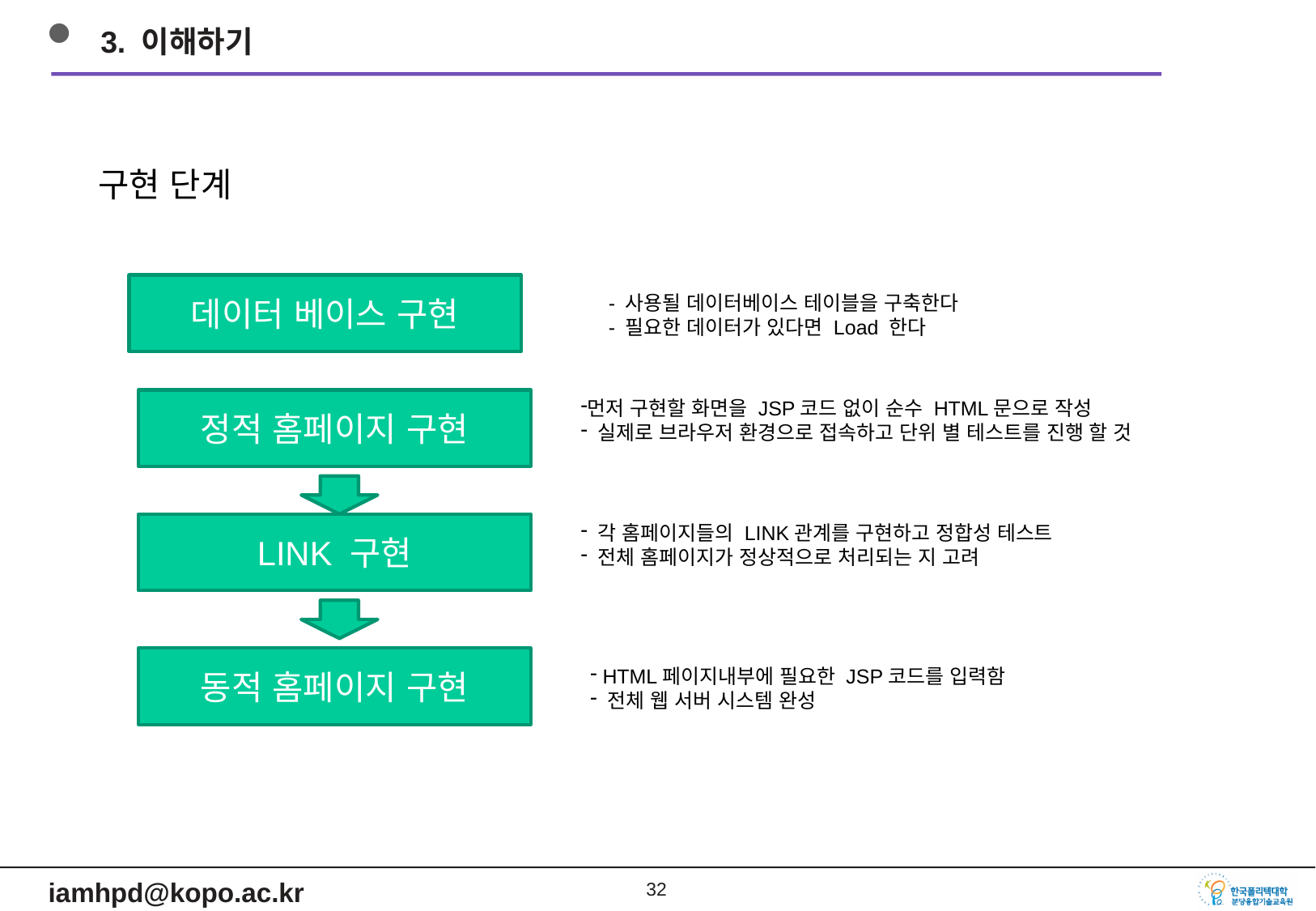

3. 이해하기
구현 단계
데이터 베이스 구현
- 사용될 데이터베이스 테이블을 구축한다
- 필요한 데이터가 있다면 Load 한다
정적 홈페이지 구현
먼저 구현할 화면을 JSP코드 없이 순수 HTML문으로 작성
 실제로 브라우저 환경으로 접속하고 단위 별 테스트를 진행 할 것

LINK 구현
 각 홈페이지들의 LINK관계를 구현하고 정합성 테스트
 전체 홈페이지가 정상적으로 처리되는 지 고려

동적 홈페이지 구현
 HTML페이지내부에 필요한 JSP코드를 입력함
 전체 웹 서버 시스템 완성
32